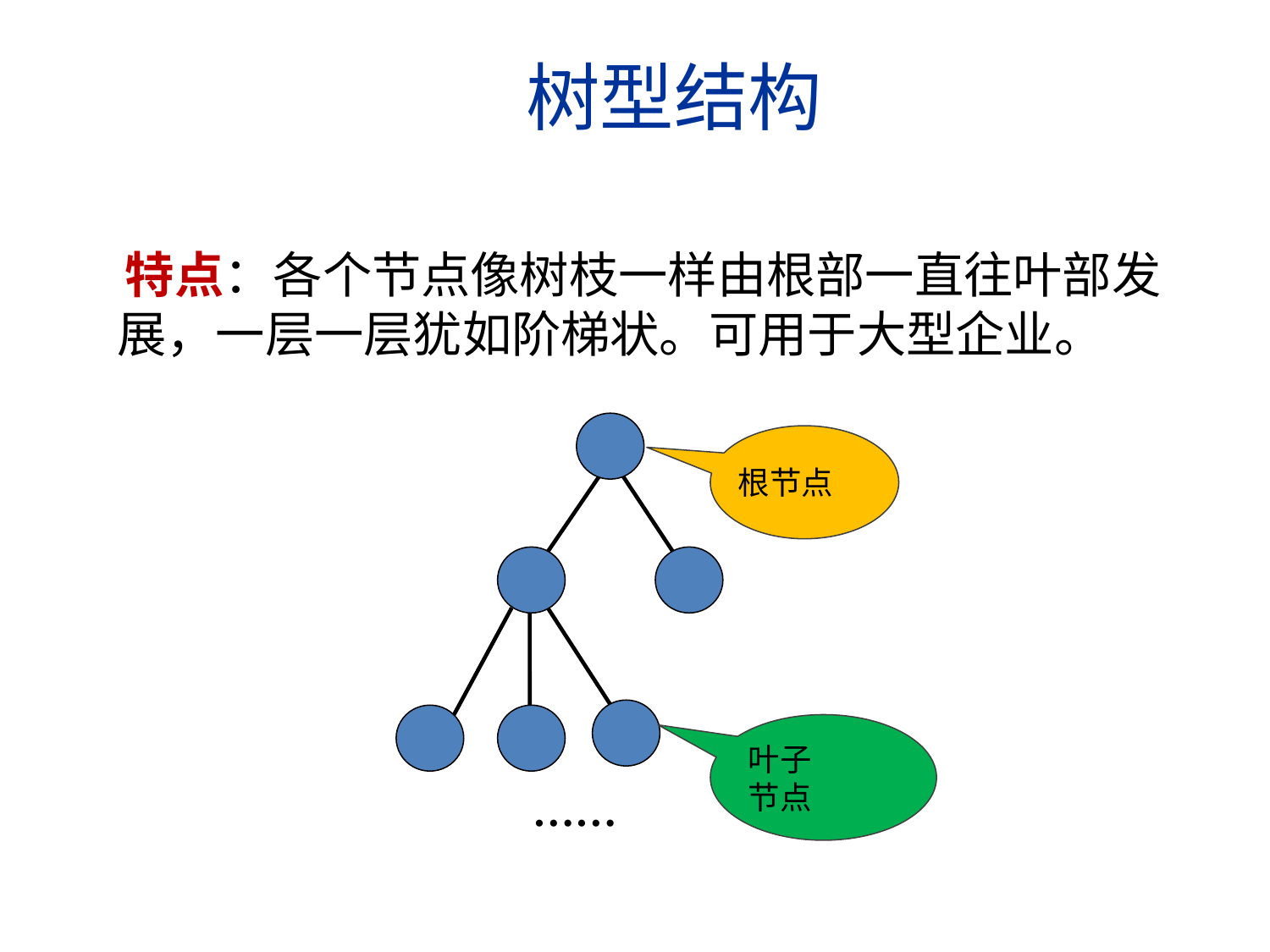

树型结构
    特点：各个节点像树枝一样由根部一直往叶部发展，一层一层犹如阶梯状。可用于大型企业。

……
根节点
叶子
节点